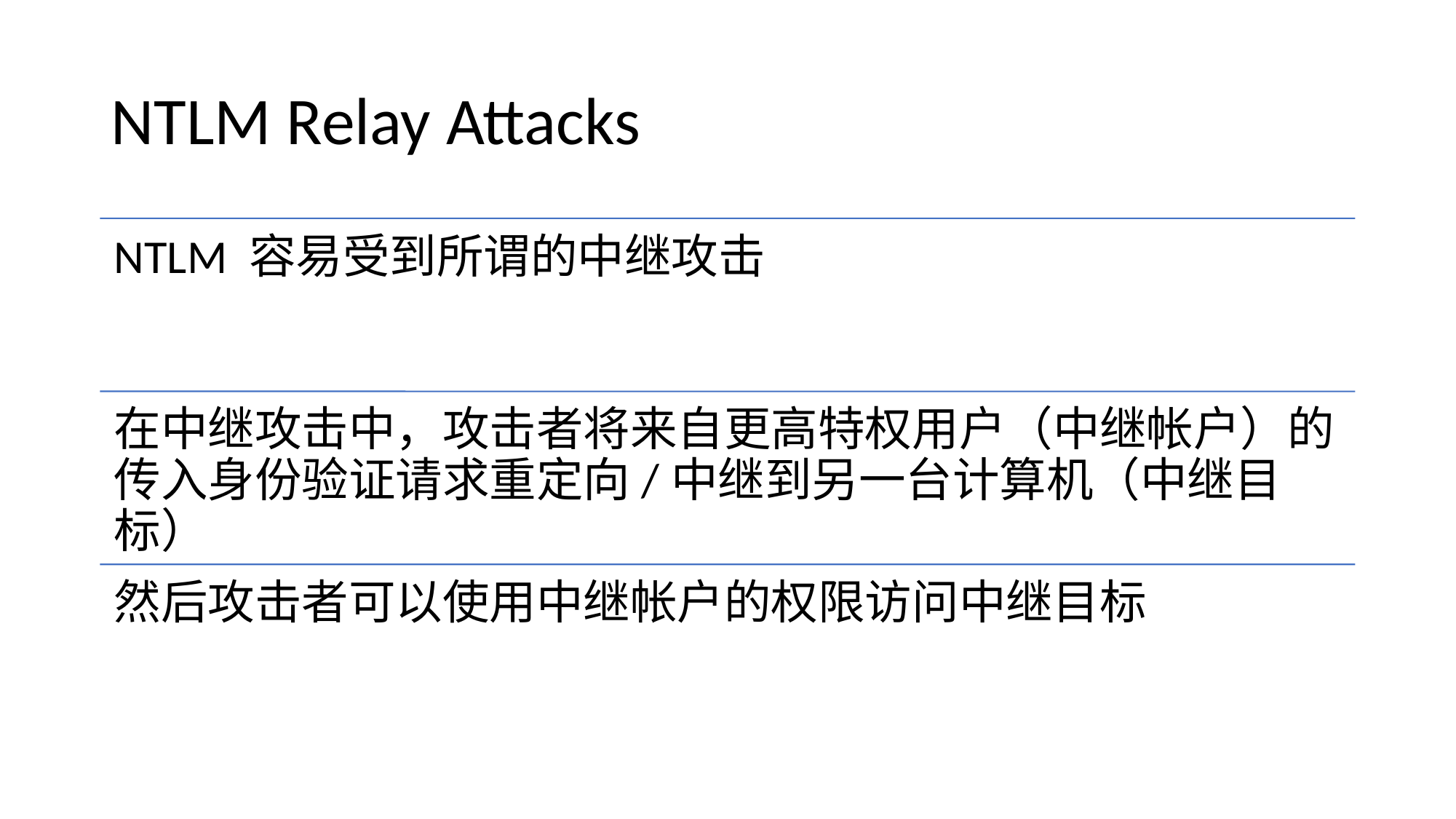

# NTLM Relay Attacks
NTLM 容易受到所谓的中继攻击
在中继攻击中，攻击者将来自更高特权用户（中继帐户）的传入身份验证请求重定向/中继到另一台计算机（中继目标）
然后攻击者可以使用中继帐户的权限访问中继目标